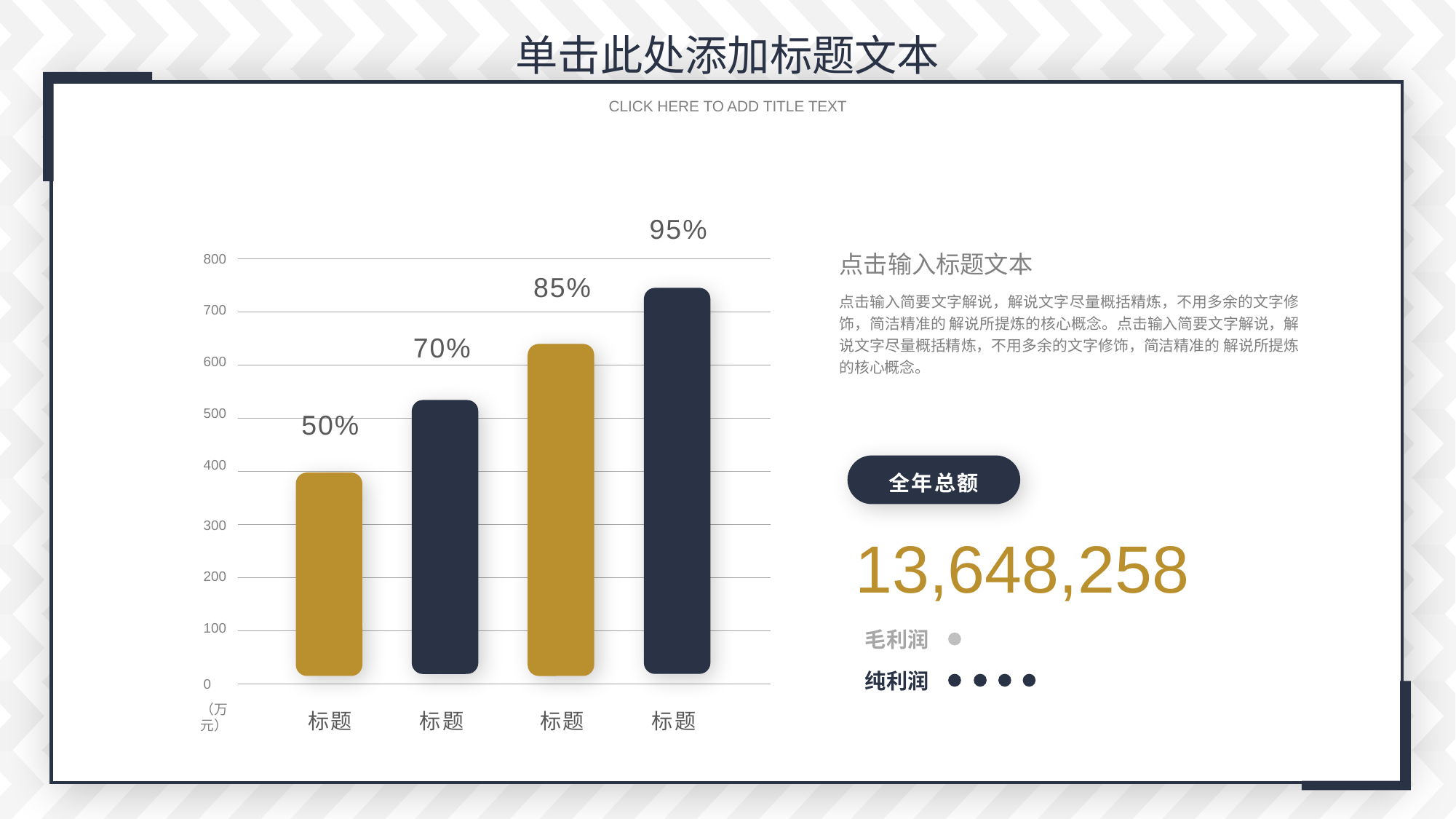

单击此处添加标题文本
 CLICK HERE TO ADD TITLE TEXT
95%
点击输入标题文本
800
85%

点击输入简要文字解说，解说文字尽量概括精炼，不用多余的文字修饰，简洁精准的 解说所提炼的核心概念。点击输入简要文字解说，解说文字尽量概括精炼，不用多余的文字修饰，简洁精准的 解说所提炼的核心概念。
700
70%

600

50%
500

400
全年总额

300
13,648,258
200
100
毛利润

纯利润

0
（万元）
标题
标题
标题
标题